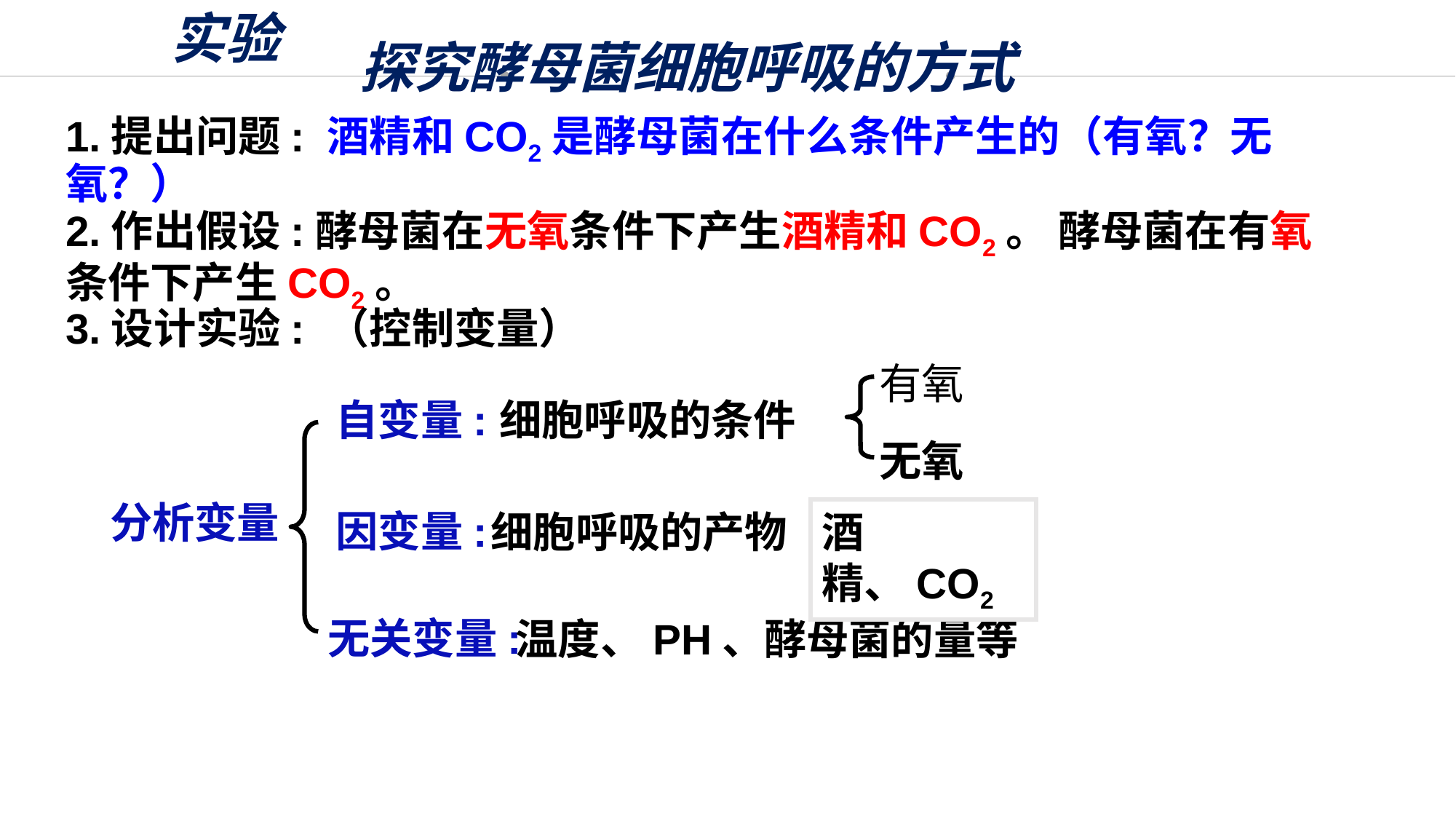

实验
探究酵母菌细胞呼吸的方式
1.提出问题: 酒精和CO2是酵母菌在什么条件产生的（有氧？无氧？）
2.作出假设:酵母菌在无氧条件下产生酒精和CO2。 酵母菌在有氧条件下产生CO2。
3.设计实验: （控制变量）
有氧

自变量:
因变量:
无关变量:
细胞呼吸的条件

无氧
分析变量
细胞呼吸的产物
酒精、CO2
温度、PH、酵母菌的量等